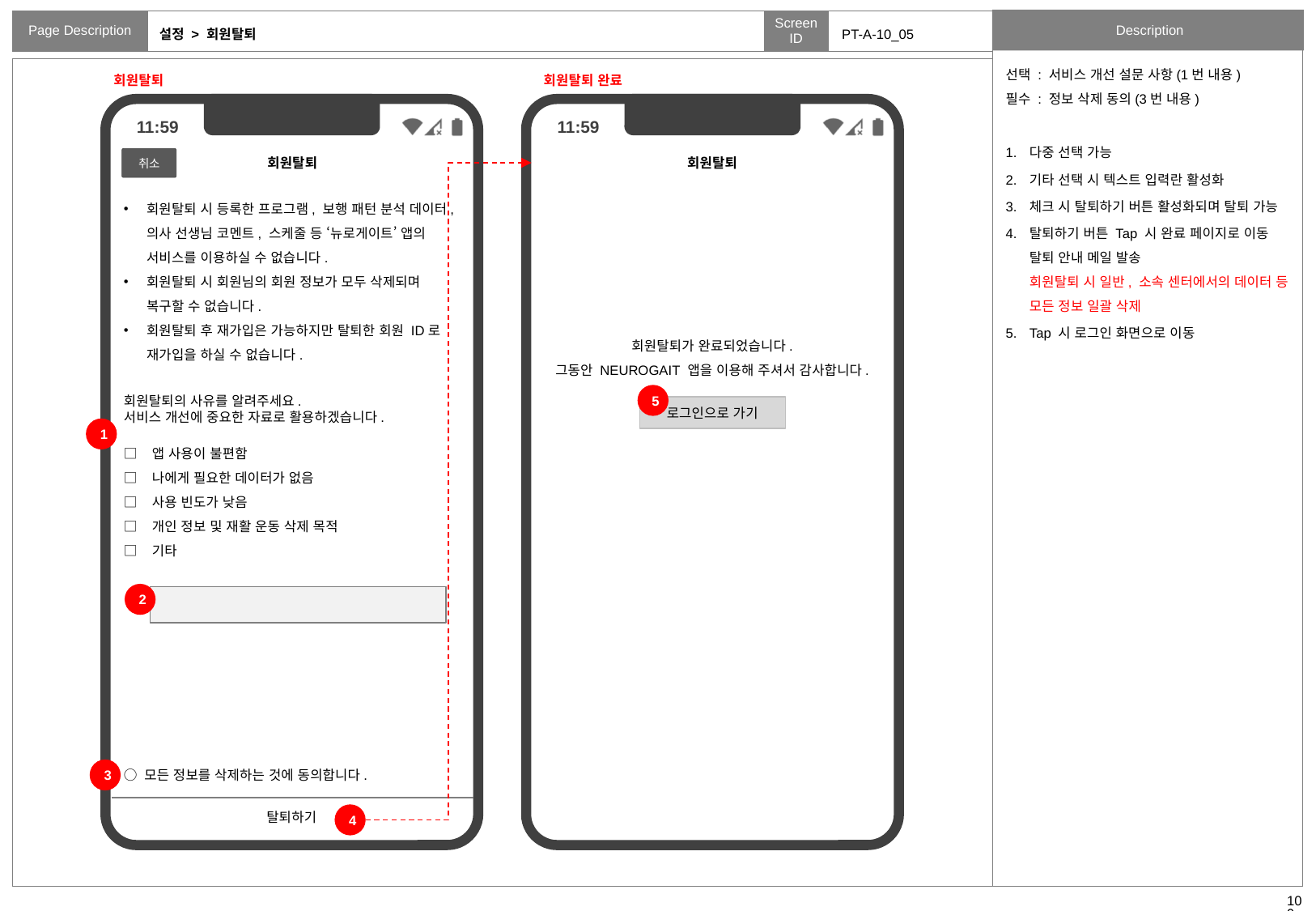

# 설정 > 회원탈퇴
PT-A-10_05
선택 : 서비스 개선 설문 사항(1번 내용)
필수 : 정보 삭제 동의(3번 내용)

다중 선택 가능
기타 선택 시 텍스트 입력란 활성화
체크 시 탈퇴하기 버튼 활성화되며 탈퇴 가능
탈퇴하기 버튼 Tap 시 완료 페이지로 이동
탈퇴 안내 메일 발송
회원탈퇴 시 일반, 소속 센터에서의 데이터 등 모든 정보 일괄 삭제
Tap 시 로그인 화면으로 이동
회원탈퇴
회원탈퇴 완료
취소
회원탈퇴
회원탈퇴
회원탈퇴 시 등록한 프로그램, 보행 패턴 분석 데이터, 의사 선생님 코멘트, 스케줄 등 ‘뉴로게이트’ 앱의 서비스를 이용하실 수 없습니다.
회원탈퇴 시 회원님의 회원 정보가 모두 삭제되며 복구할 수 없습니다.
회원탈퇴 후 재가입은 가능하지만 탈퇴한 회원 ID로 재가입을 하실 수 없습니다.
회원탈퇴가 완료되었습니다.
그동안 NEUROGAIT 앱을 이용해 주셔서 감사합니다.
5
회원탈퇴의 사유를 알려주세요.
서비스 개선에 중요한 자료로 활용하겠습니다.
로그인으로 가기
1
□   앱 사용이 불편함
□   나에게 필요한 데이터가 없음
□   사용 빈도가 낮음
□   개인 정보 및 재활 운동 삭제 목적
□   기타
2

3
○ 모든 정보를 삭제하는 것에 동의합니다.
탈퇴하기
4